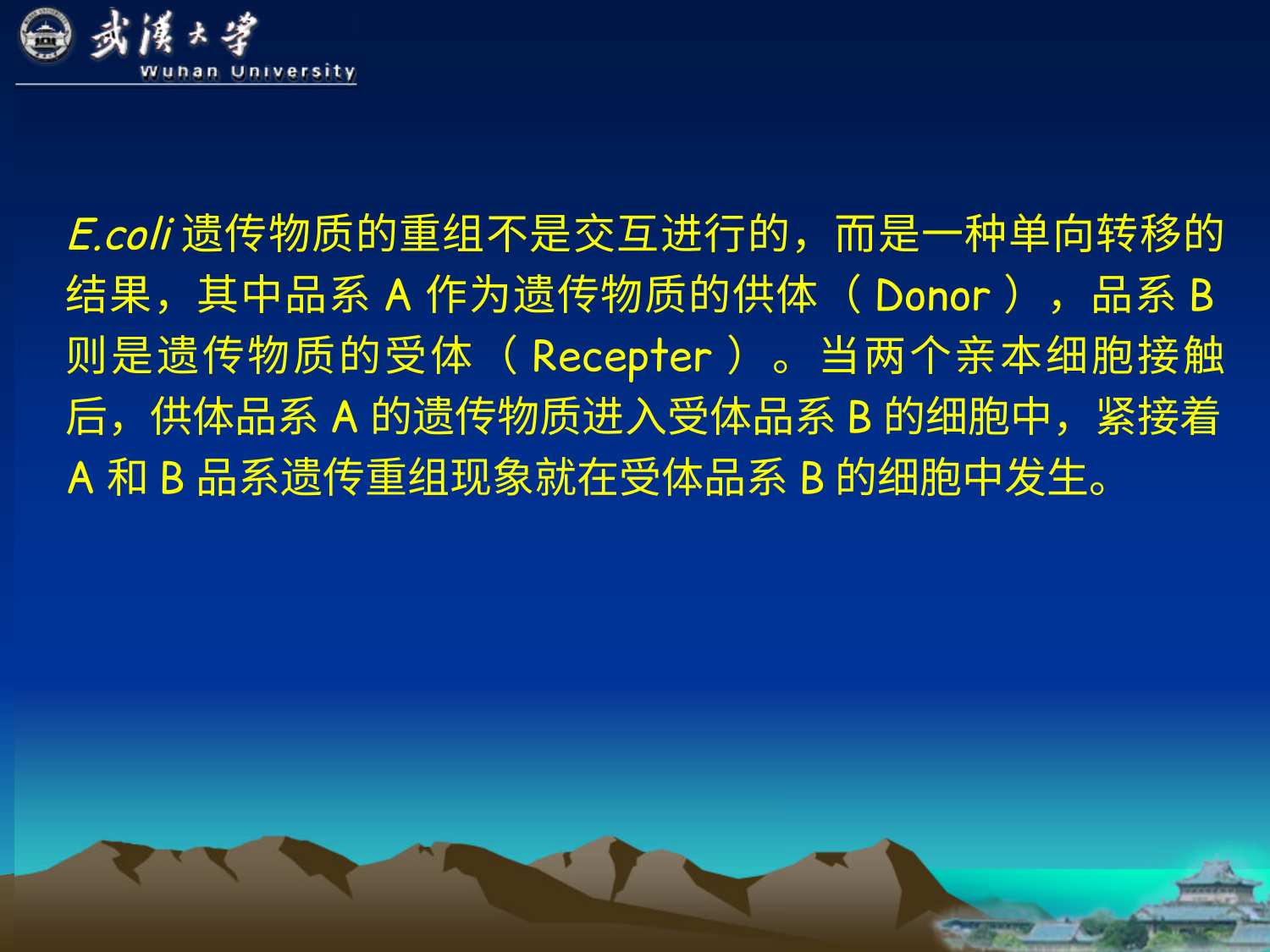

E.coli遗传物质的重组不是交互进行的，而是一种单向转移的结果，其中品系A作为遗传物质的供体（Donor），品系B则是遗传物质的受体（Recepter）。当两个亲本细胞接触后，供体品系A的遗传物质进入受体品系B的细胞中，紧接着A和B品系遗传重组现象就在受体品系B的细胞中发生。